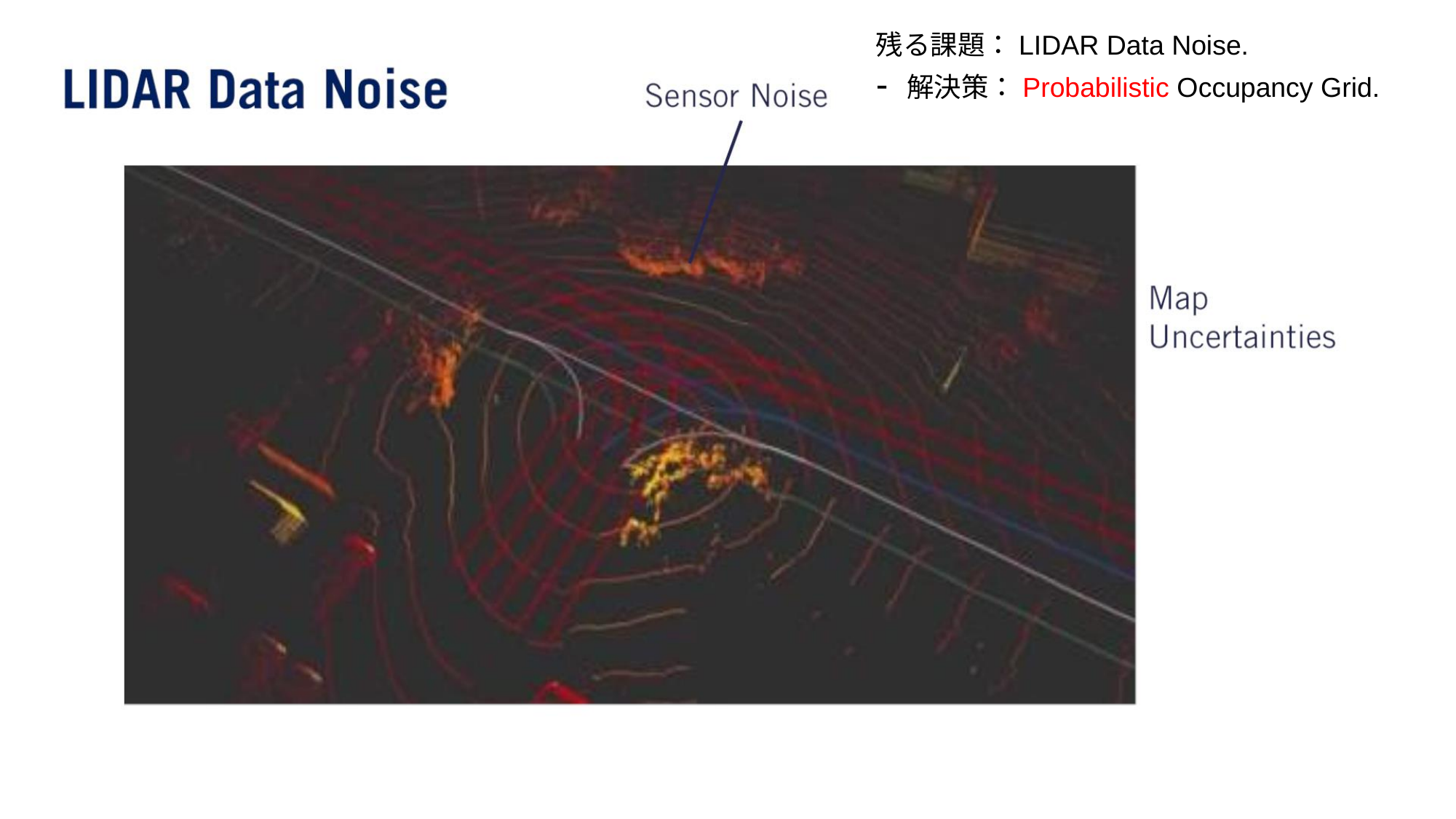

残る課題：LIDAR Data Noise.
- 解決策：Probabilistic Occupancy Grid.